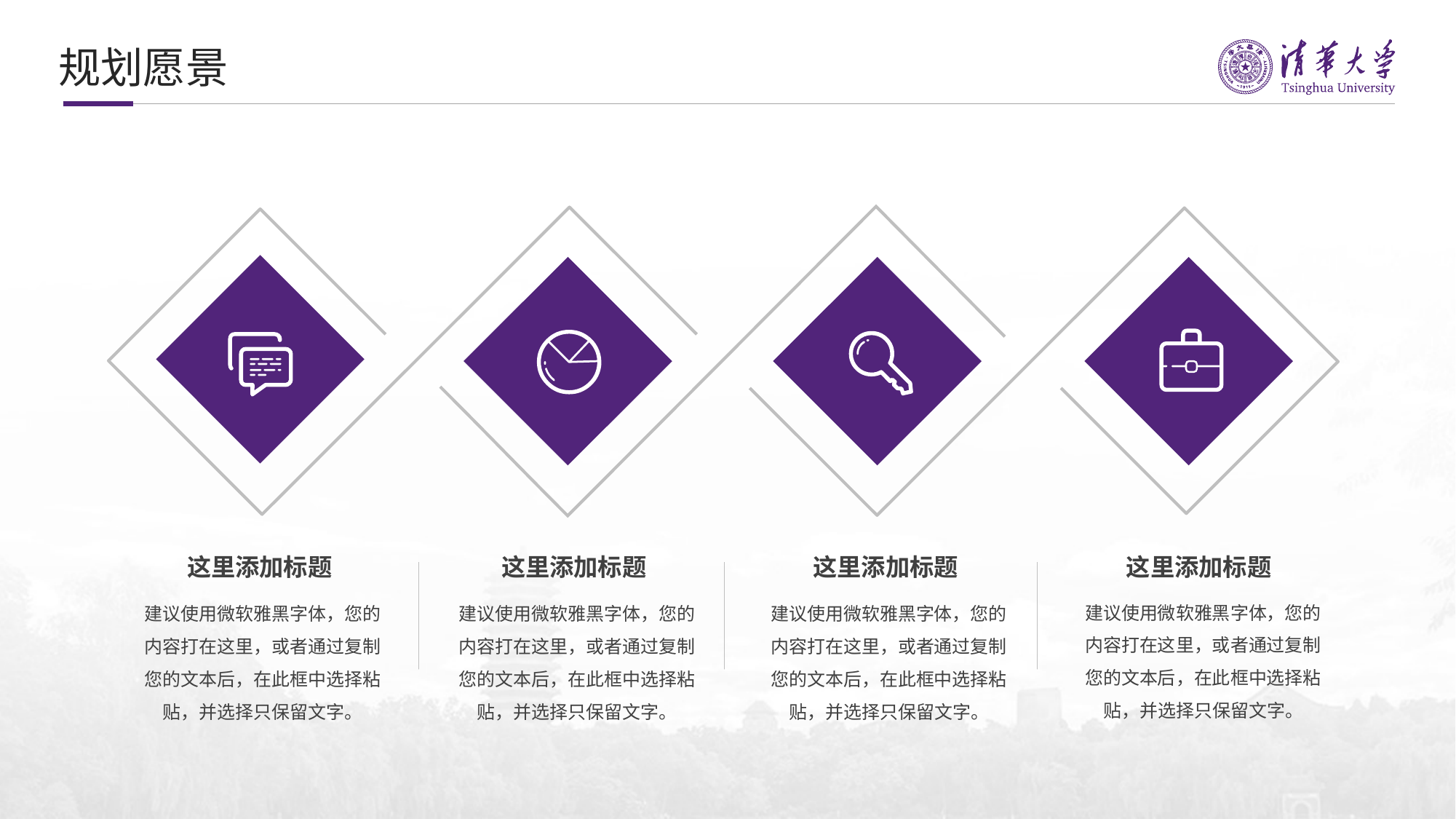

规划愿景

这里添加标题
这里添加标题
这里添加标题
这里添加标题
建议使用微软雅黑字体，您的内容打在这里，或者通过复制您的文本后，在此框中选择粘贴，并选择只保留文字。
建议使用微软雅黑字体，您的内容打在这里，或者通过复制您的文本后，在此框中选择粘贴，并选择只保留文字。
建议使用微软雅黑字体，您的内容打在这里，或者通过复制您的文本后，在此框中选择粘贴，并选择只保留文字。
建议使用微软雅黑字体，您的内容打在这里，或者通过复制您的文本后，在此框中选择粘贴，并选择只保留文字。